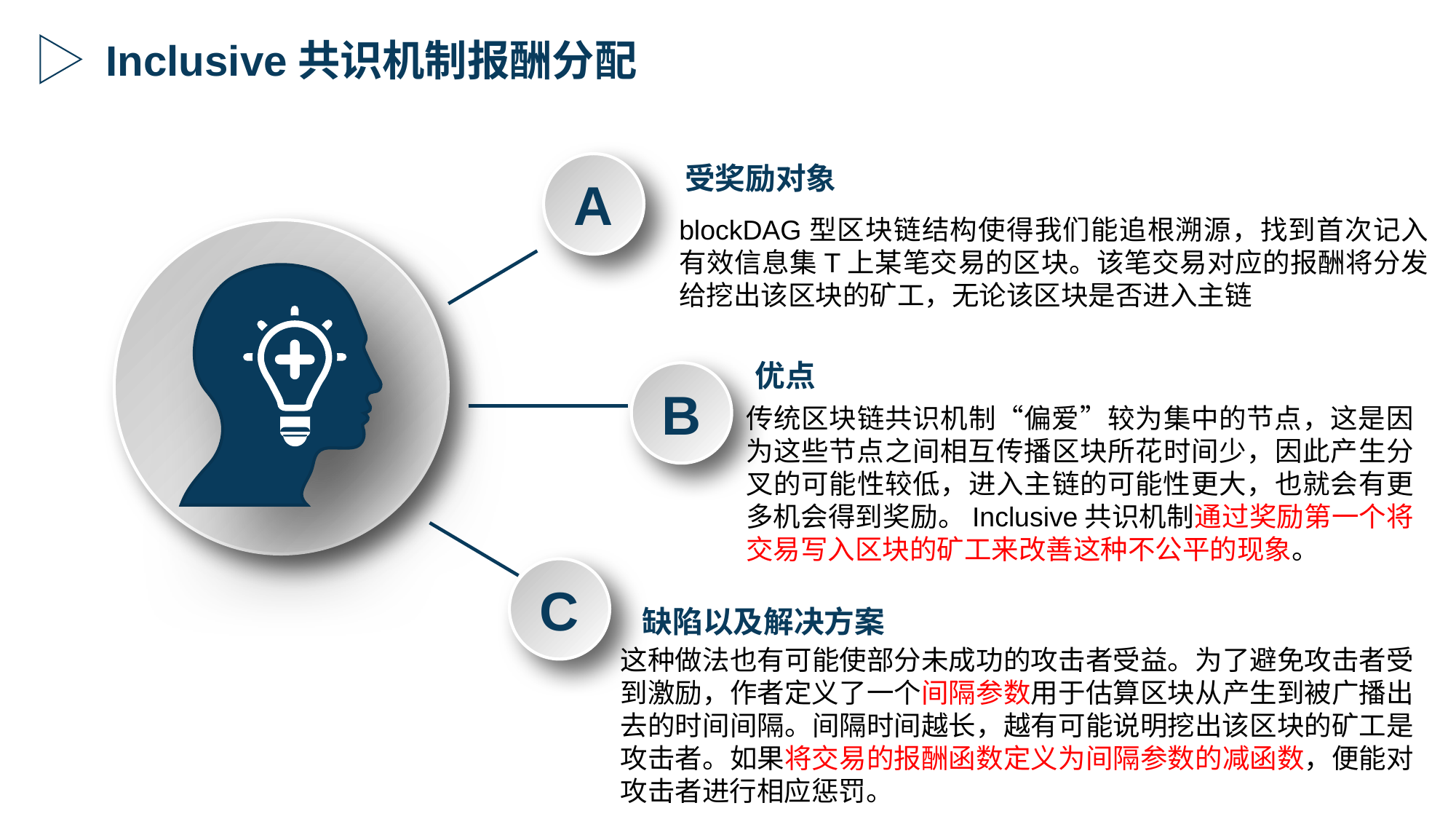

Inclusive共识机制报酬分配

A
受奖励对象
blockDAG型区块链结构使得我们能追根溯源，找到首次记入有效信息集T上某笔交易的区块。该笔交易对应的报酬将分发给挖出该区块的矿工，无论该区块是否进入主链

优点
B
传统区块链共识机制“偏爱”较为集中的节点，这是因为这些节点之间相互传播区块所花时间少，因此产生分叉的可能性较低，进入主链的可能性更大，也就会有更多机会得到奖励。Inclusive共识机制通过奖励第一个将交易写入区块的矿工来改善这种不公平的现象。
C
缺陷以及解决方案
这种做法也有可能使部分未成功的攻击者受益。为了避免攻击者受到激励，作者定义了一个间隔参数用于估算区块从产生到被广播出去的时间间隔。间隔时间越长，越有可能说明挖出该区块的矿工是攻击者。如果将交易的报酬函数定义为间隔参数的减函数，便能对攻击者进行相应惩罚。